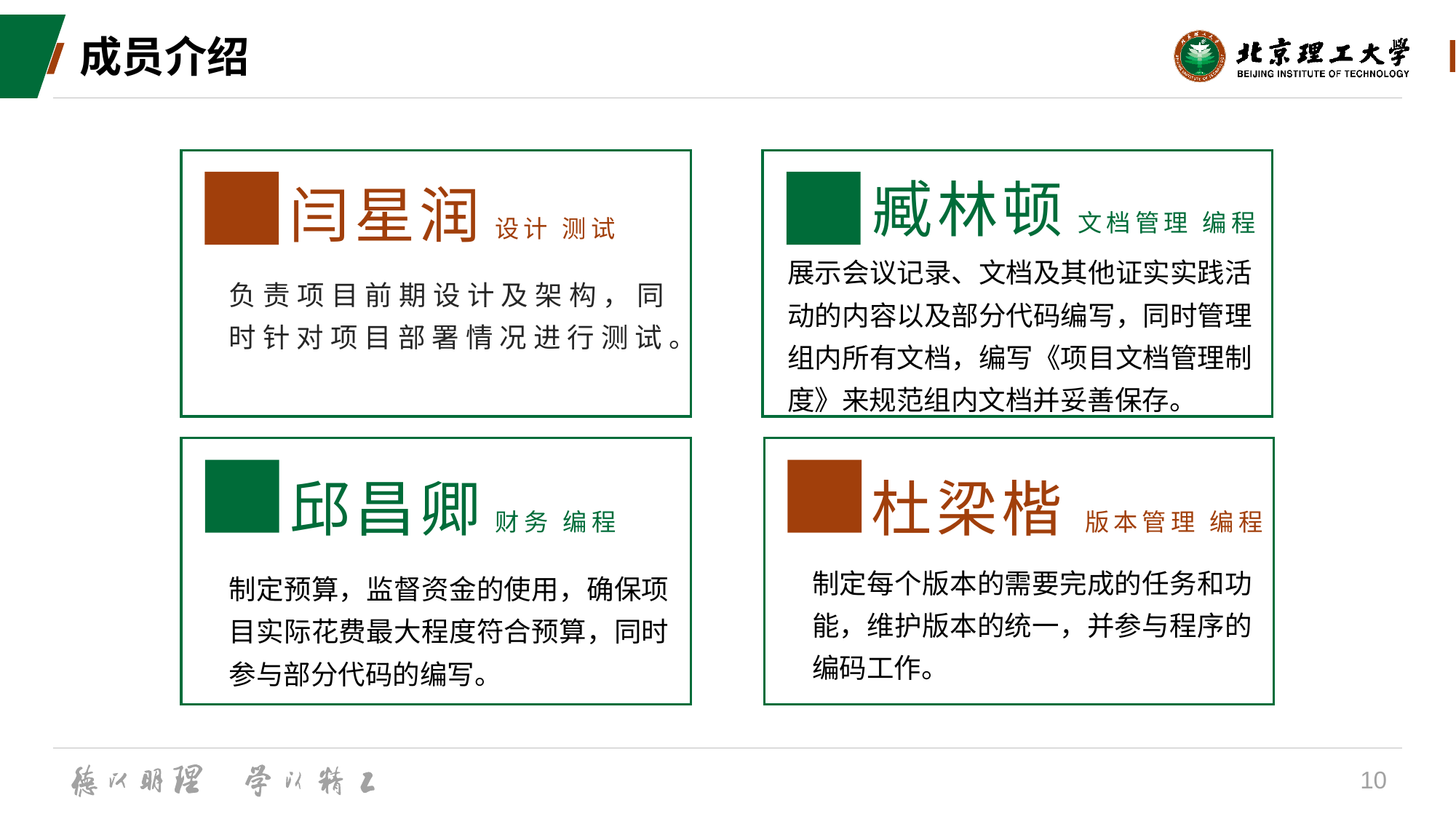

# 成员介绍

展示会议记录、文档及其他证实实践活动的内容以及部分代码编写，同时管理组内所有文档，编写《项目文档管理制度》来规范组内文档并妥善保存。
臧林顿 文档管理 编程

闫星润 设计 测试
负责项目前期设计及架构，同时针对项目部署情况进行测试。

制定预算，监督资金的使用，确保项目实际花费最大程度符合预算，同时参与部分代码的编写。
邱昌卿 财务 编程

杜梁楷 版本管理 编程
制定每个版本的需要完成的任务和功能，维护版本的统一，并参与程序的编码工作。